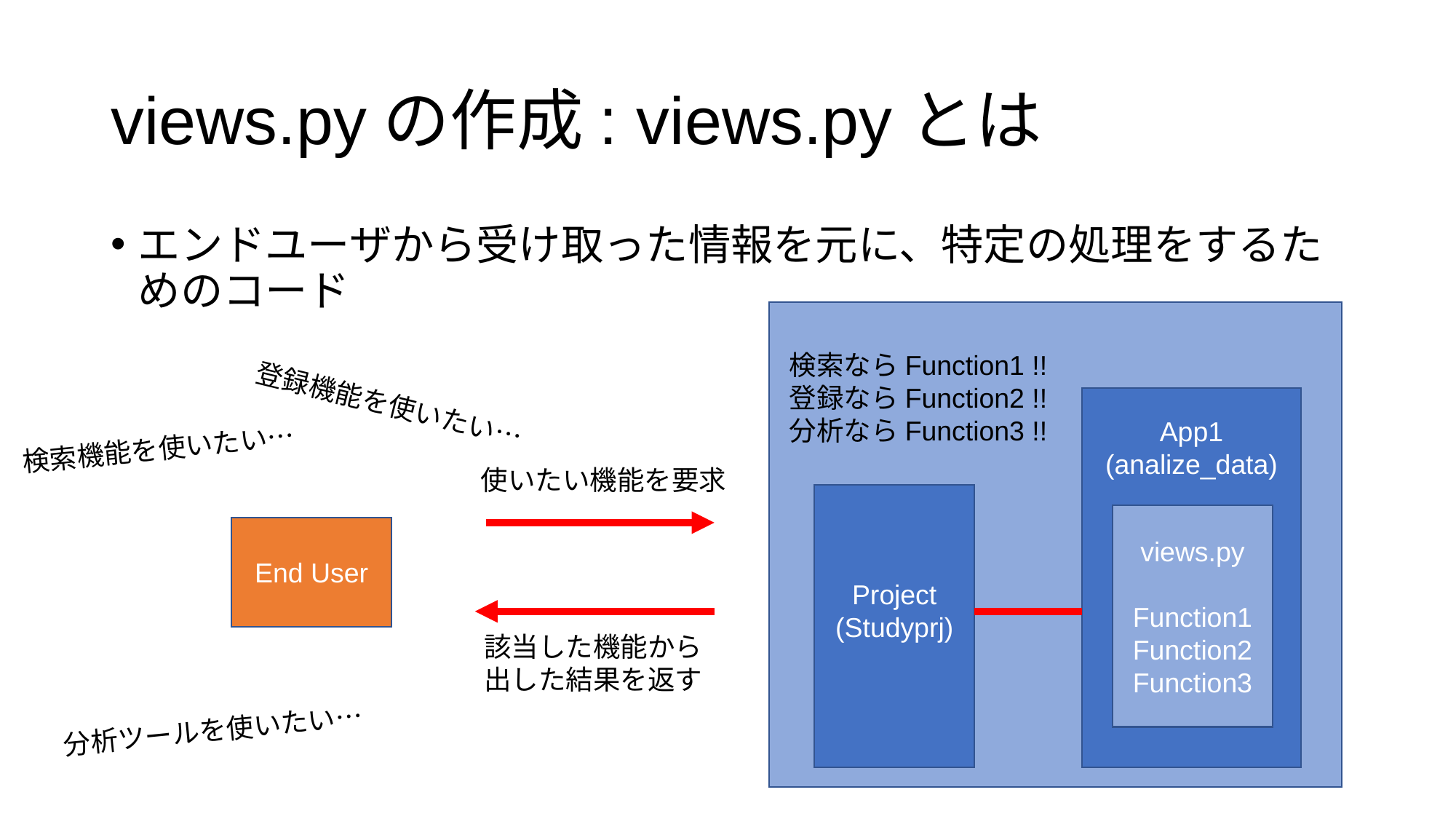

# views.pyの作成: views.pyとは
エンドユーザから受け取った情報を元に、特定の処理をするためのコード

検索ならFunction1 !!
登録ならFunction2 !!
分析ならFunction3 !!
登録機能を使いたい…
App1
(analize_data)

検索機能を使いたい…
使いたい機能を要求
Project
(Studyprj)

views.py

Function1
Function2
Function3
End User
該当した機能から
出した結果を返す
分析ツールを使いたい…